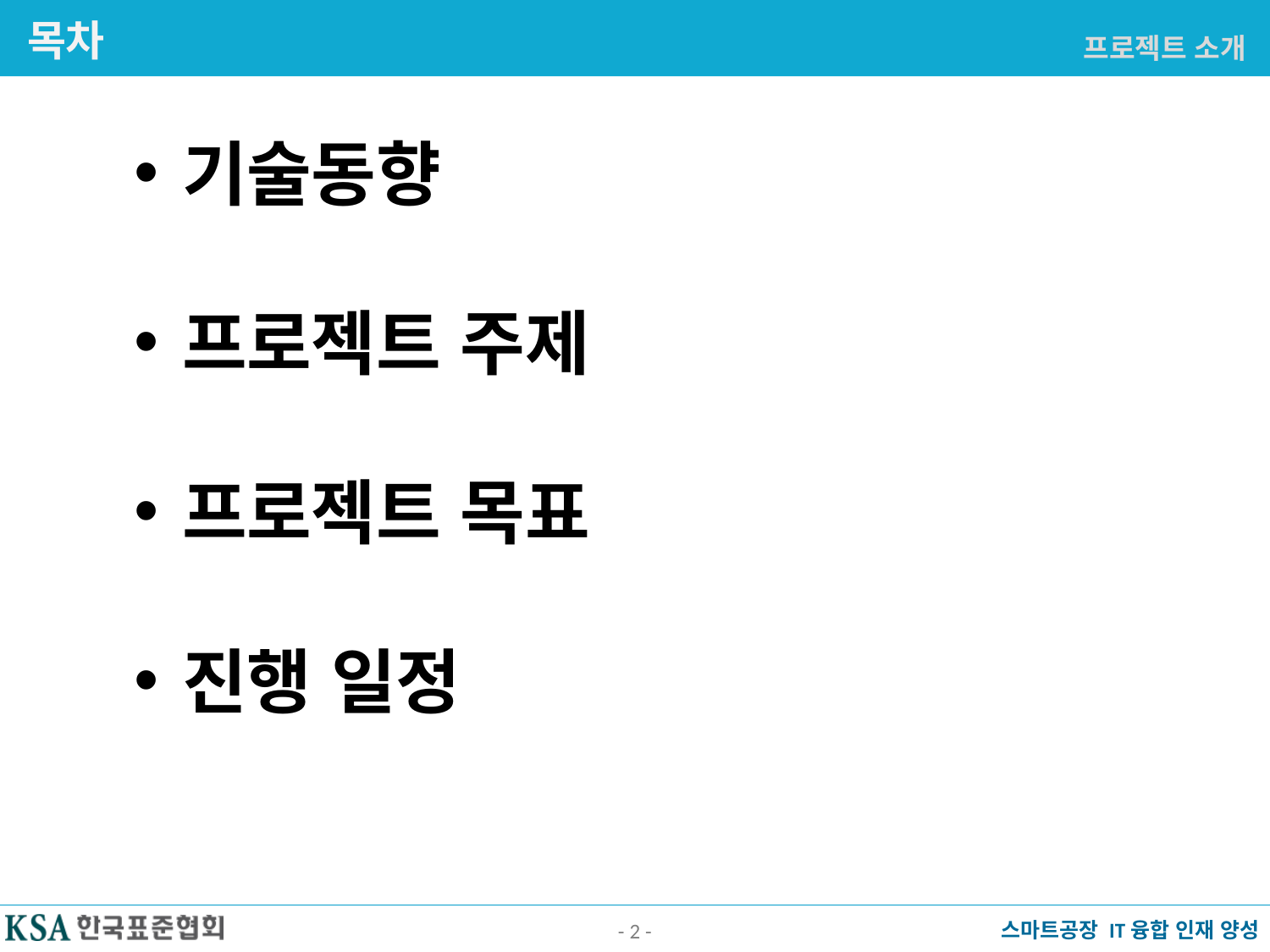

목차
프로젝트 소개
기술동향

프로젝트 주제

프로젝트 목표

진행 일정

- 2 -